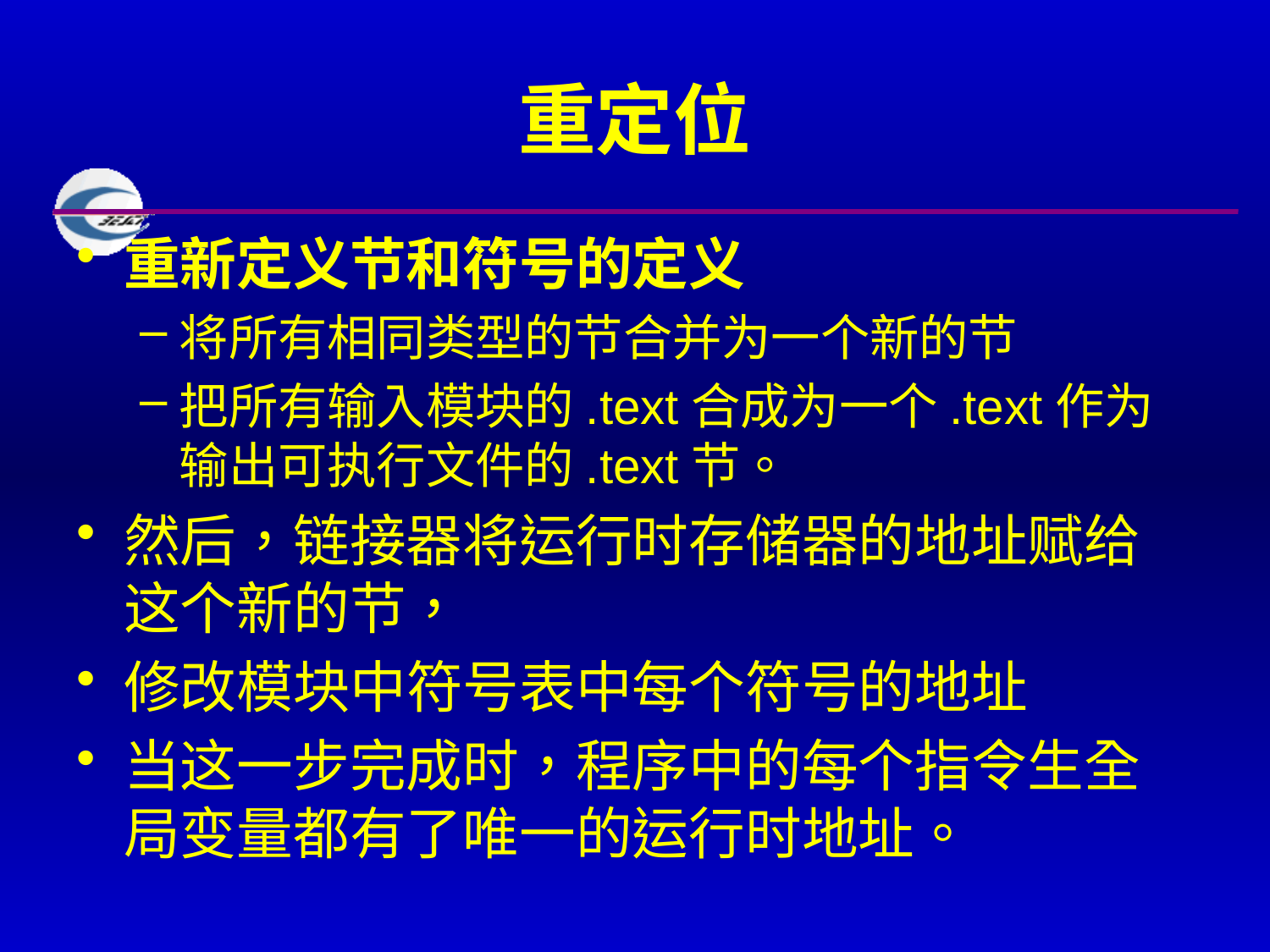

# 重定位
重新定义节和符号的定义
将所有相同类型的节合并为一个新的节
把所有输入模块的.text合成为一个.text作为输出可执行文件的.text节。
然后，链接器将运行时存储器的地址赋给这个新的节，
修改模块中符号表中每个符号的地址
当这一步完成时，程序中的每个指令生全局变量都有了唯一的运行时地址。